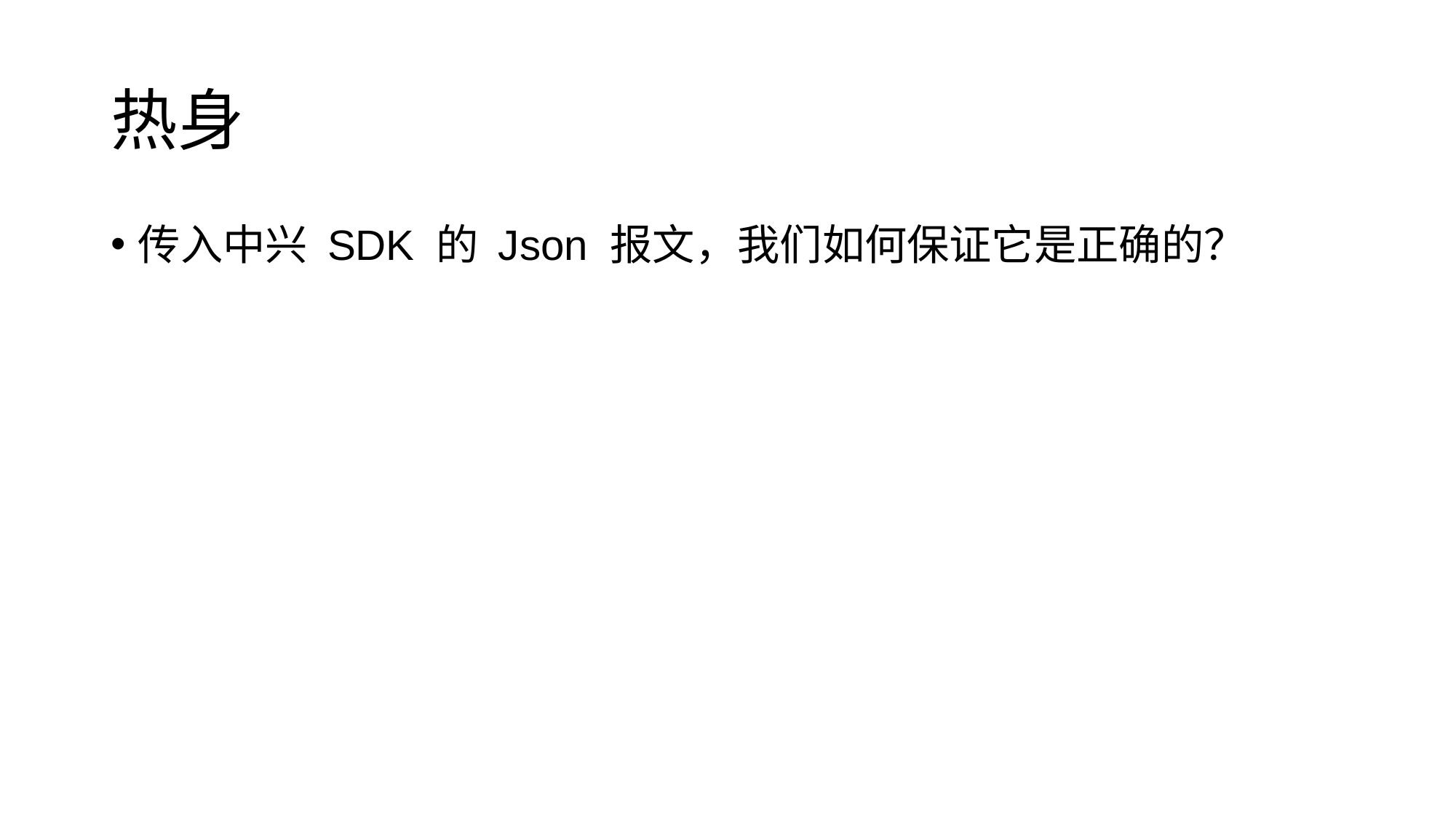

# 热身
传入中兴 SDK 的 Json 报文，我们如何保证它是正确的？